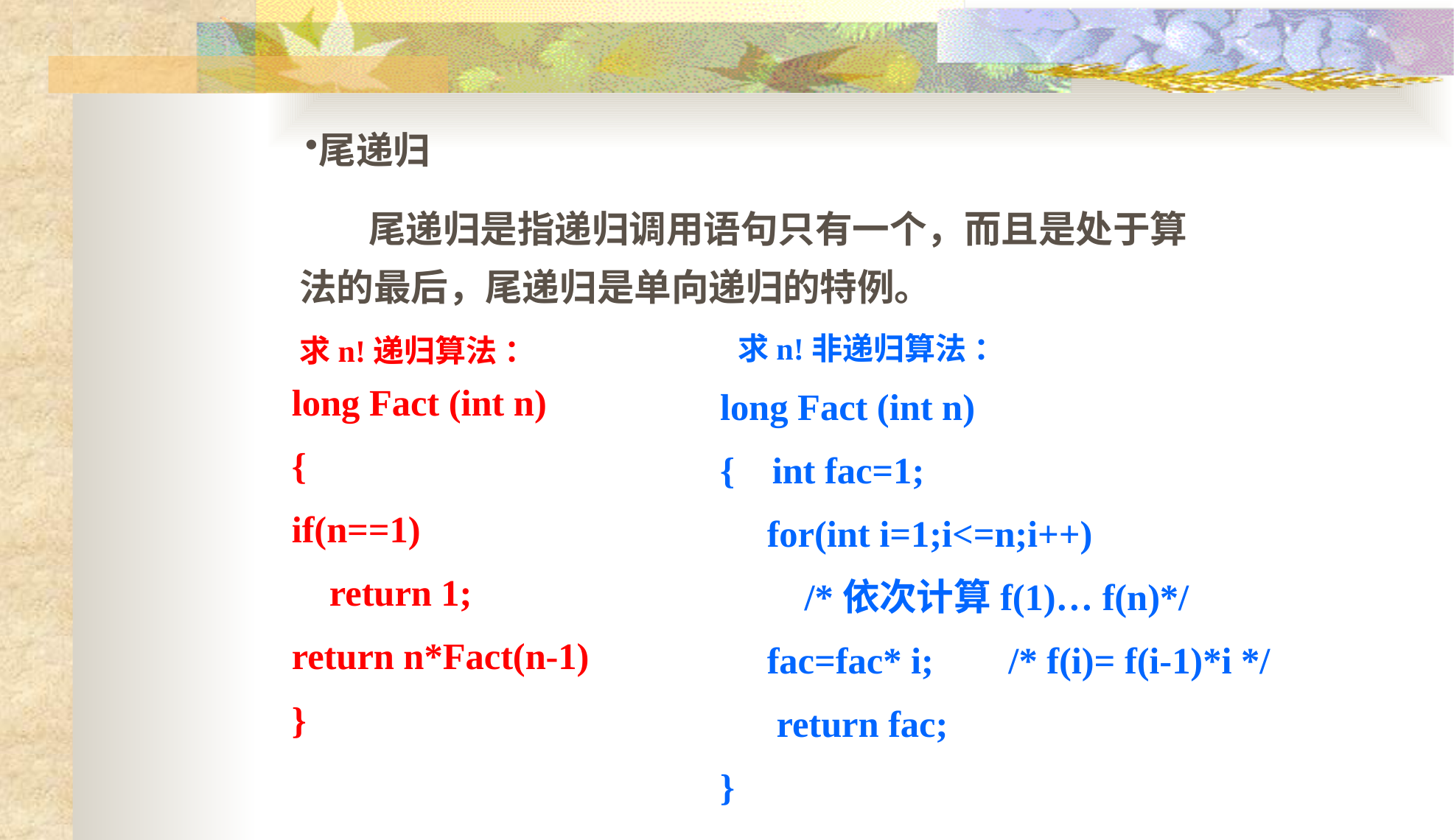

尾递归
尾递归是指递归调用语句只有一个，而且是处于算法的最后，尾递归是单向递归的特例。
求n!非递归算法 ：
求n!递归算法 ：
long Fact (int n)
{
if(n==1)
    return 1;
return n*Fact(n-1)
}
long Fact (int n)
{    int fac=1;
     for(int i=1;i<=n;i++)
         /*依次计算f(1)… f(n)*/
     fac=fac* i;        /* f(i)= f(i-1)*i */
      return fac;
}